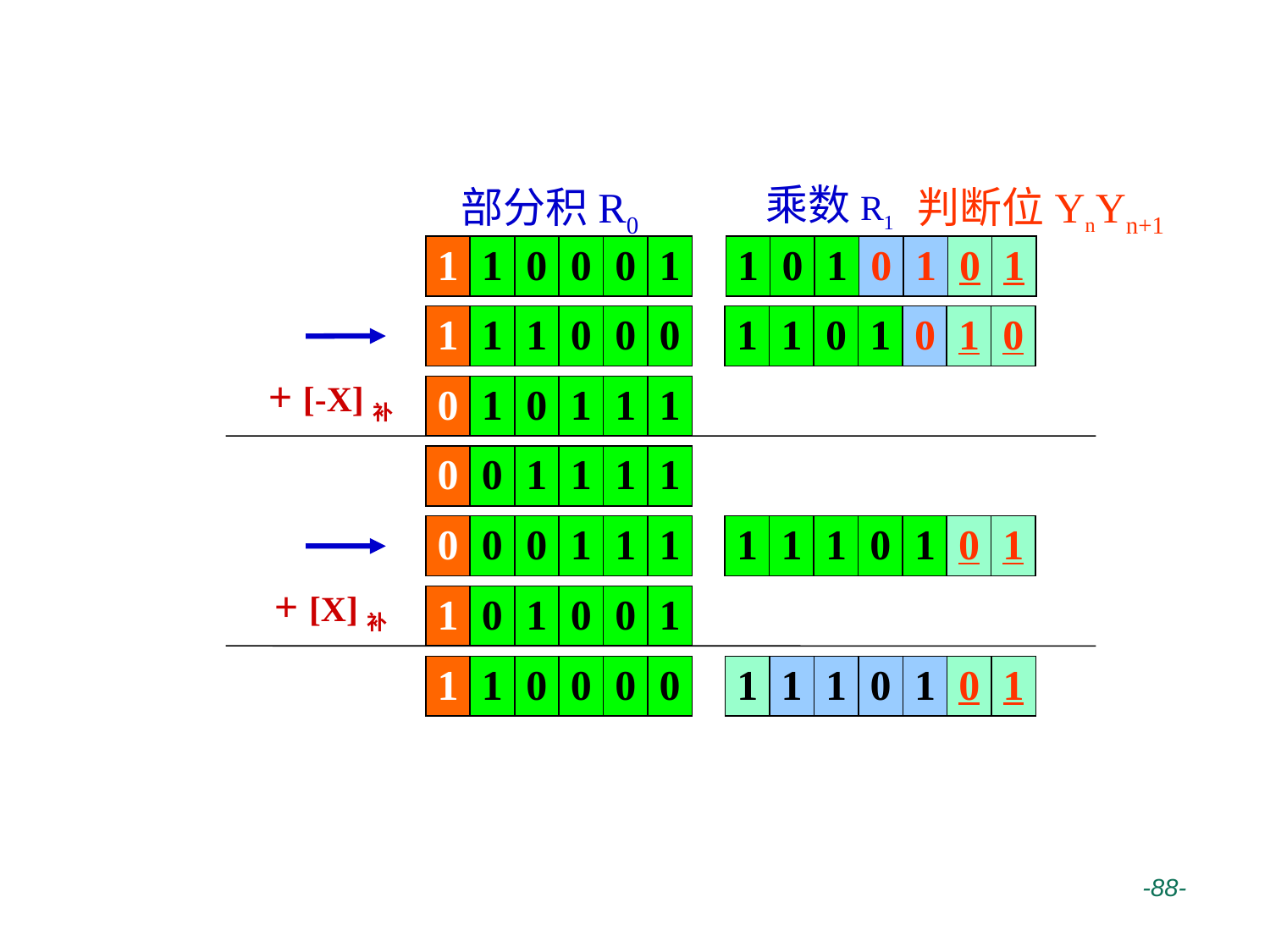

乘数R1

部分积R0
判断位YnYn+1
1
1
0
0
0
1
1
0
1
0
1
0
1
1
1
1
0
0
0
1
1
0
1
0
1
0

+ [-X]补
0
1
0
1
1
1

0
0
1
1
1
1
0
0
0
1
1
1
1
1
1
0
1
0
1

+ [X]补
1
0
1
0
0
1

1
1
0
0
0
0
1
1
1
0
1
0
1
 -88-